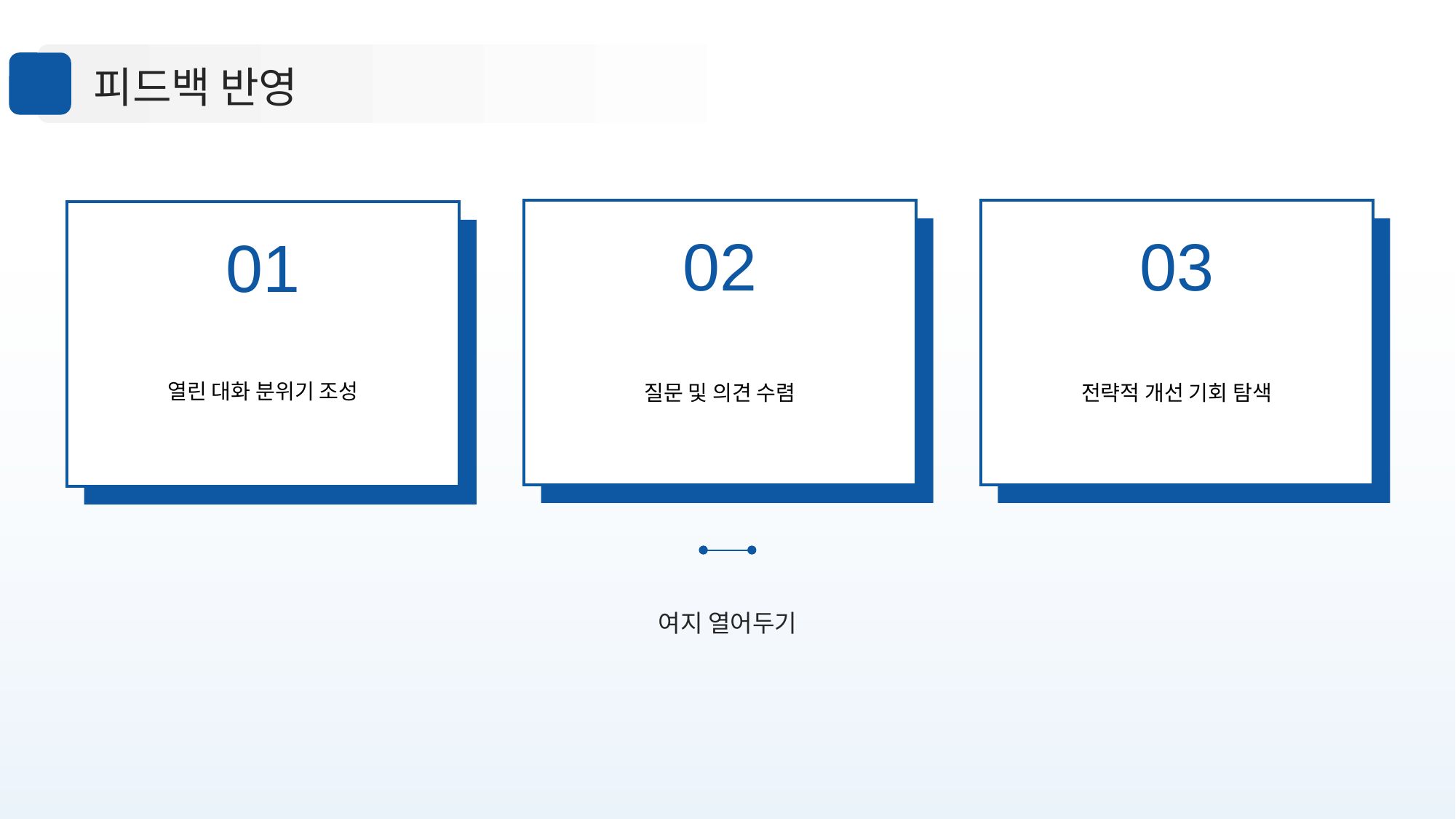

피드백 반영

02
03

01

열린 대화 분위기 조성
질문 및 의견 수렴
전략적 개선 기회 탐색
여지 열어두기